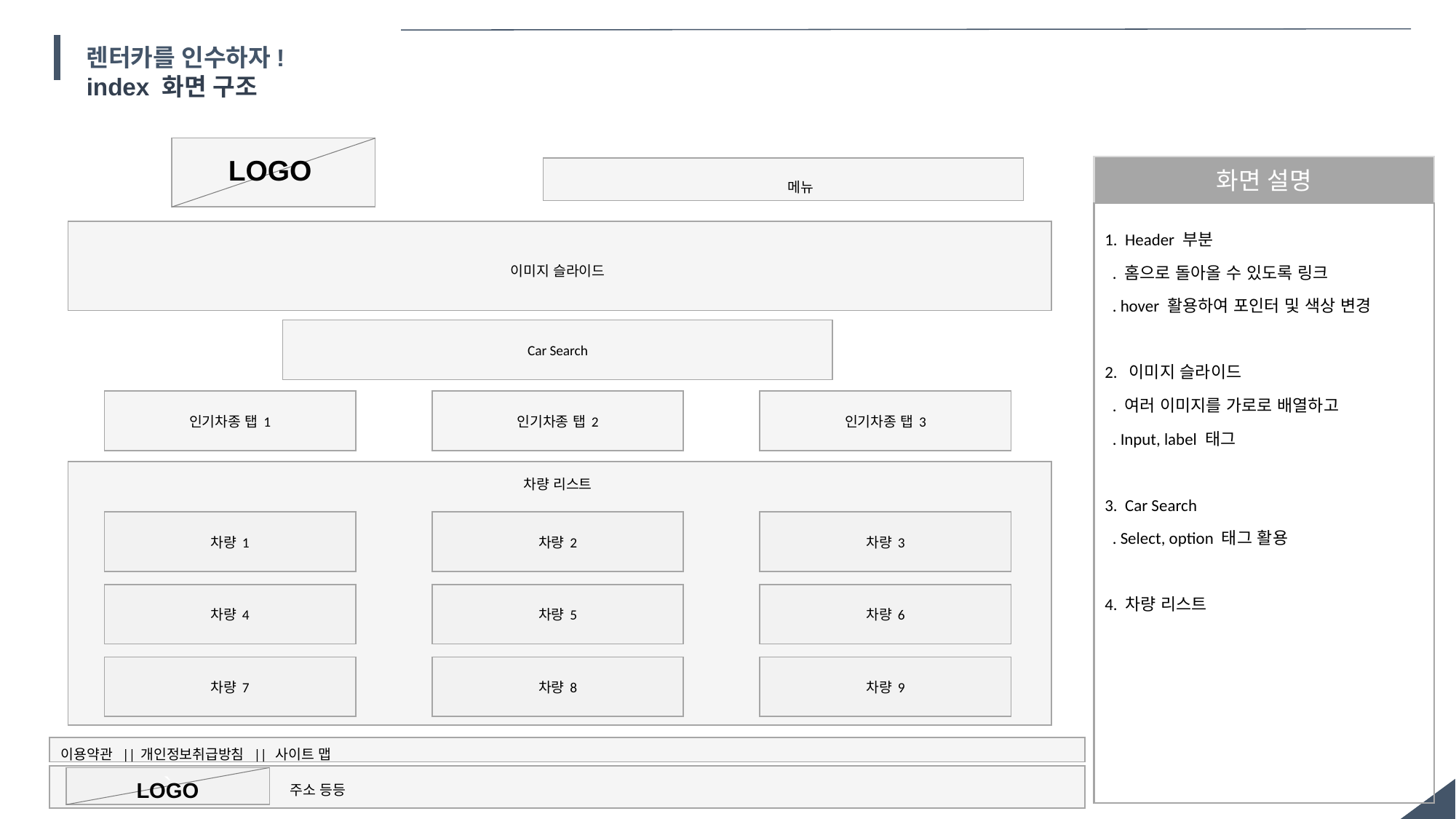

렌터카를 인수하자!
index 화면 구조
`
LOGO
화면 설명

메뉴

1.  Header 부분
  . 홈으로 돌아올 수 있도록 링크
  . hover 활용하여 포인터 및 색상 변경

2.  이미지 슬라이드
  . 여러 이미지를 가로로 배열하고
  . Input, label 태그

3.  Car Search
  . Select, option 태그 활용

4. 차량 리스트

이미지 슬라이드

Car Search

인기차종 탭1

인기차종 탭2

인기차종 탭3
차량 리스트

차량1

차량2

차량3

차량4

차량5

차량6

차량7

차량8

차량9
이용약관 ||개인정보취급방침 || 사이트 맵

주소 등등

`
LOGO